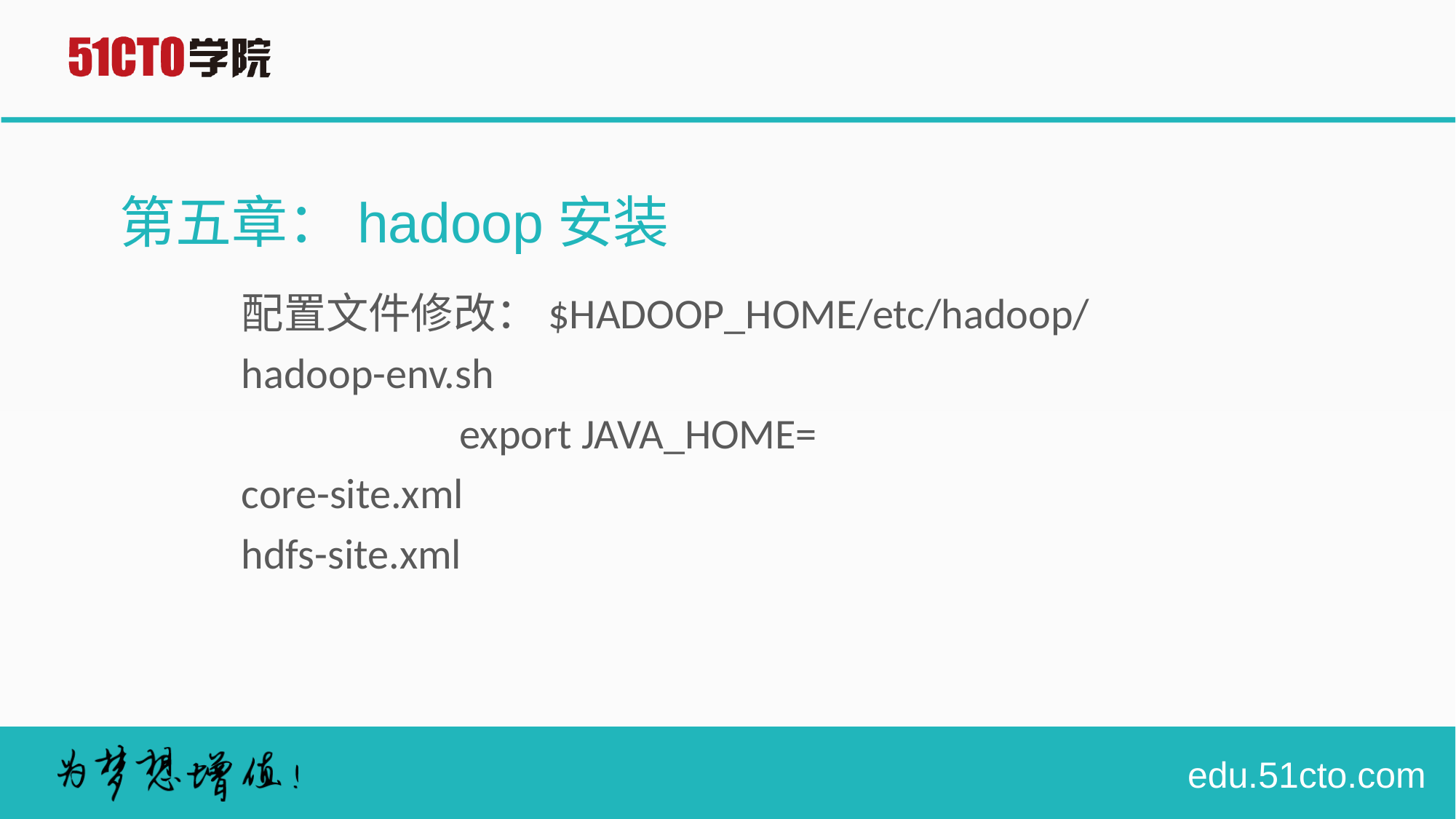

# 第五章：hadoop安装
配置文件修改：$HADOOP_HOME/etc/hadoop/
hadoop-env.sh
		export JAVA_HOME=
core-site.xml
hdfs-site.xml